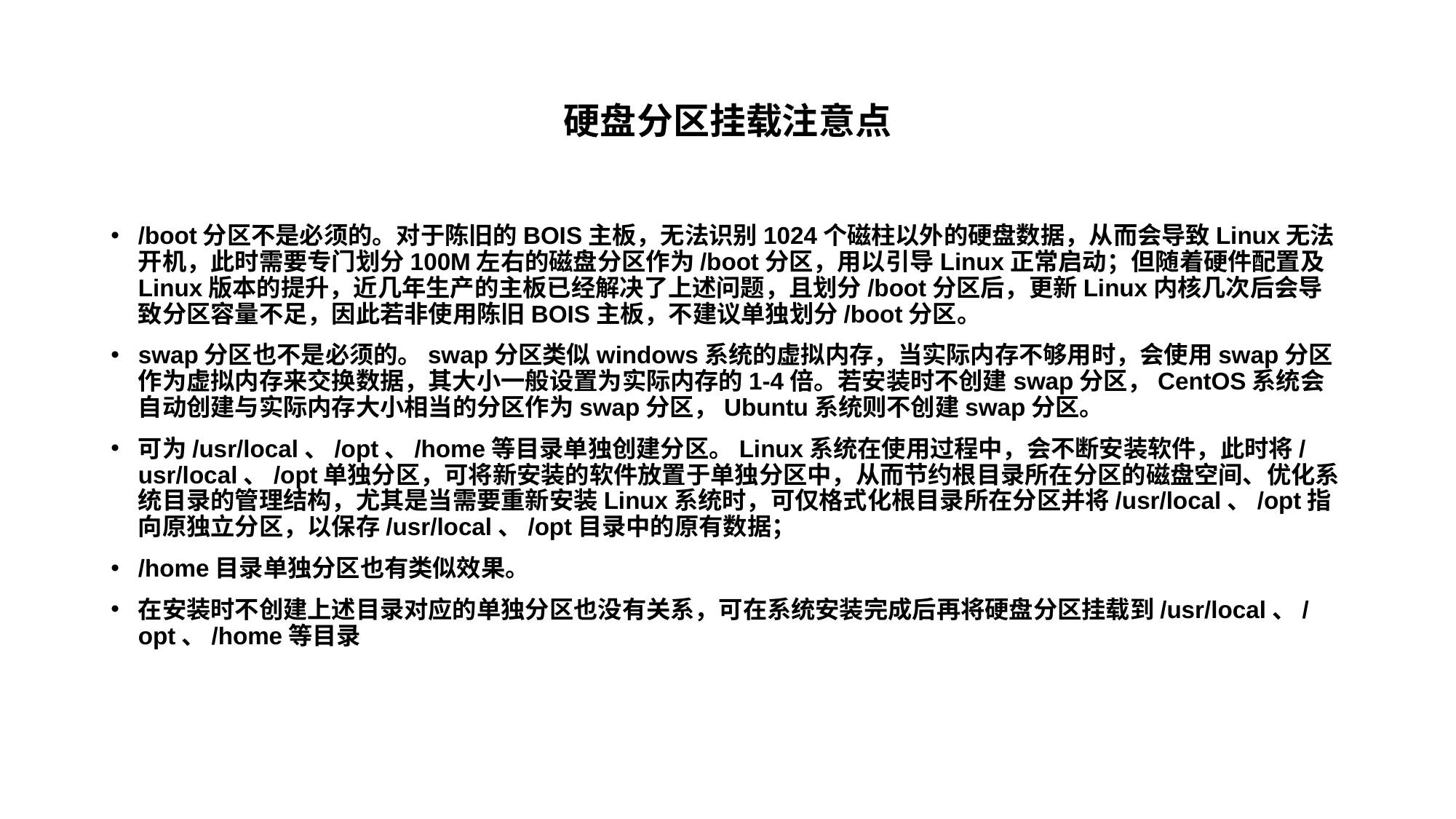

# 硬盘分区挂载注意点
/boot分区不是必须的。对于陈旧的BOIS主板，无法识别1024个磁柱以外的硬盘数据，从而会导致Linux无法开机，此时需要专门划分100M左右的磁盘分区作为/boot分区，用以引导Linux正常启动；但随着硬件配置及Linux版本的提升，近几年生产的主板已经解决了上述问题，且划分/boot分区后，更新Linux内核几次后会导致分区容量不足，因此若非使用陈旧BOIS主板，不建议单独划分/boot分区。
swap分区也不是必须的。swap分区类似windows系统的虚拟内存，当实际内存不够用时，会使用swap分区作为虚拟内存来交换数据，其大小一般设置为实际内存的1-4倍。若安装时不创建swap分区，CentOS系统会自动创建与实际内存大小相当的分区作为swap分区，Ubuntu系统则不创建swap分区。
可为/usr/local、/opt、/home等目录单独创建分区。Linux系统在使用过程中，会不断安装软件，此时将/usr/local、/opt单独分区，可将新安装的软件放置于单独分区中，从而节约根目录所在分区的磁盘空间、优化系统目录的管理结构，尤其是当需要重新安装Linux系统时，可仅格式化根目录所在分区并将/usr/local、/opt指向原独立分区，以保存/usr/local、/opt目录中的原有数据；
/home目录单独分区也有类似效果。
在安装时不创建上述目录对应的单独分区也没有关系，可在系统安装完成后再将硬盘分区挂载到/usr/local、/opt、/home等目录